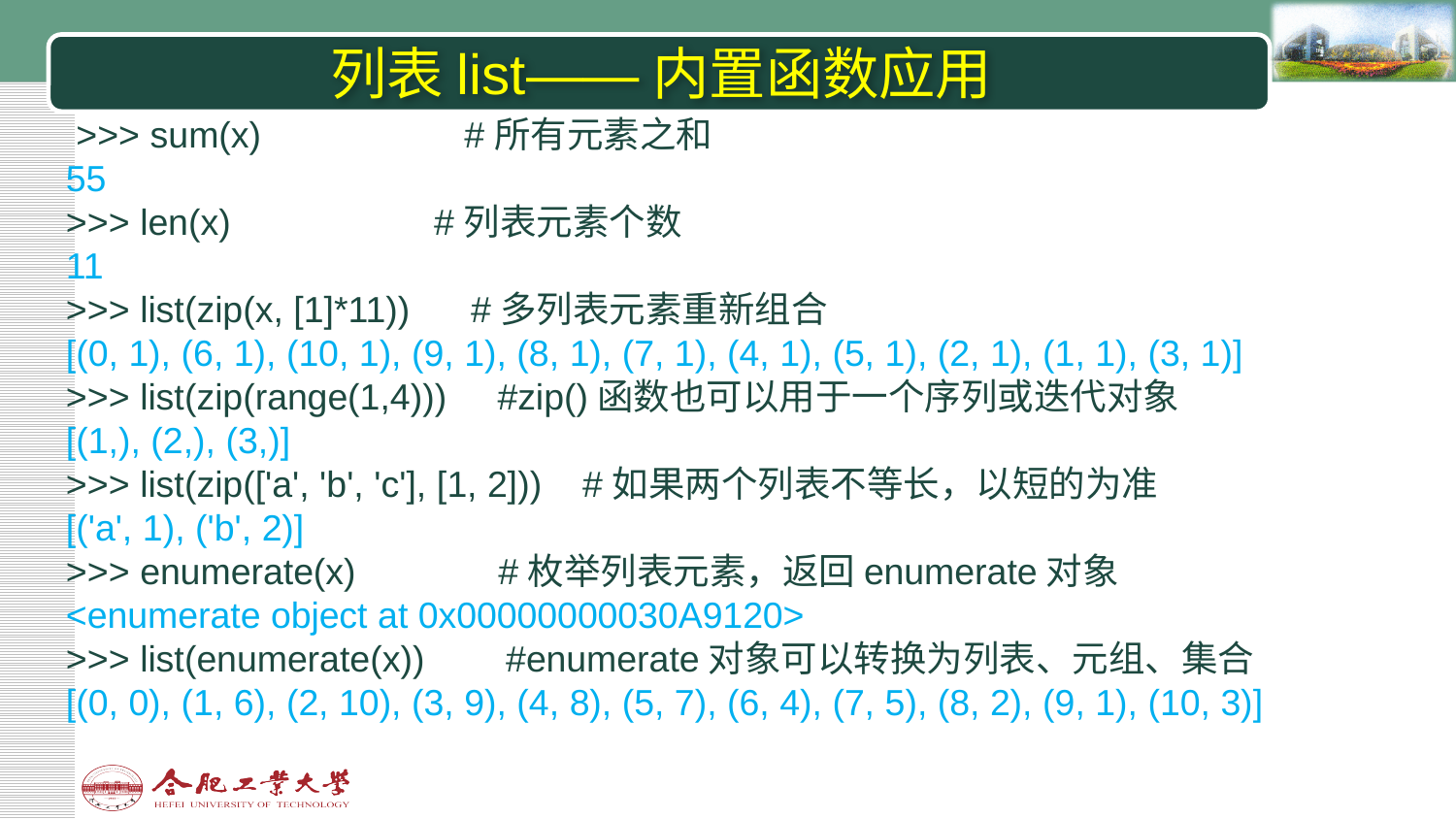

# 列表list——内置函数应用
 >>> sum(x)                    #所有元素之和
55
>>> len(x)                    #列表元素个数
11
>>> list(zip(x, [1]*11))      #多列表元素重新组合
[(0, 1), (6, 1), (10, 1), (9, 1), (8, 1), (7, 1), (4, 1), (5, 1), (2, 1), (1, 1), (3, 1)]
>>> list(zip(range(1,4)))     #zip()函数也可以用于一个序列或迭代对象
[(1,), (2,), (3,)]
>>> list(zip(['a', 'b', 'c'], [1, 2]))    #如果两个列表不等长，以短的为准
[('a', 1), ('b', 2)]
>>> enumerate(x)              #枚举列表元素，返回enumerate对象
<enumerate object at 0x00000000030A9120>
>>> list(enumerate(x))        #enumerate对象可以转换为列表、元组、集合
[(0, 0), (1, 6), (2, 10), (3, 9), (4, 8), (5, 7), (6, 4), (7, 5), (8, 2), (9, 1), (10, 3)]